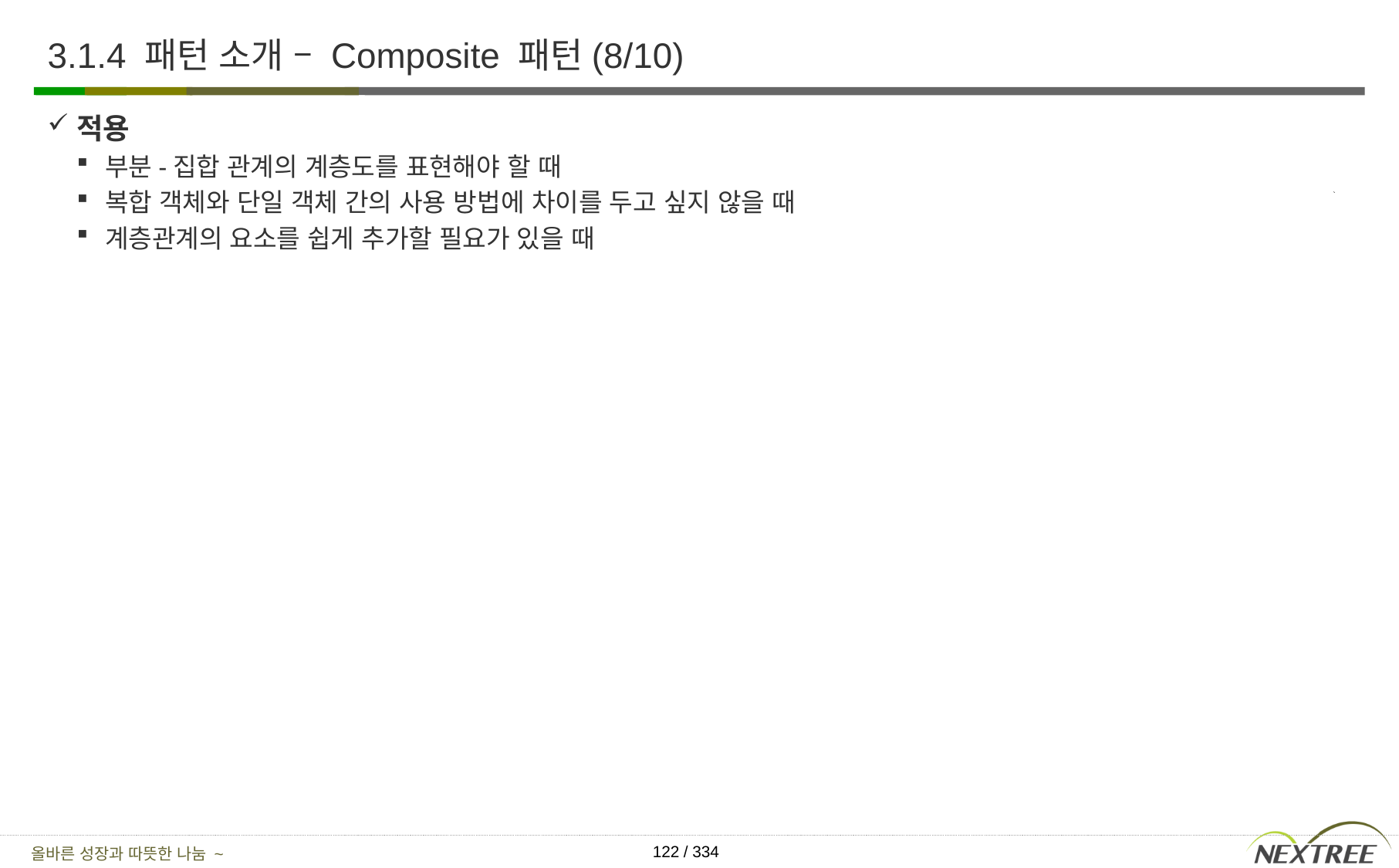

# 3.1.4 패턴 소개 – Composite 패턴(8/10)
적용
부분-집합 관계의 계층도를 표현해야 할 때
복합 객체와 단일 객체 간의 사용 방법에 차이를 두고 싶지 않을 때
계층관계의 요소를 쉽게 추가할 필요가 있을 때